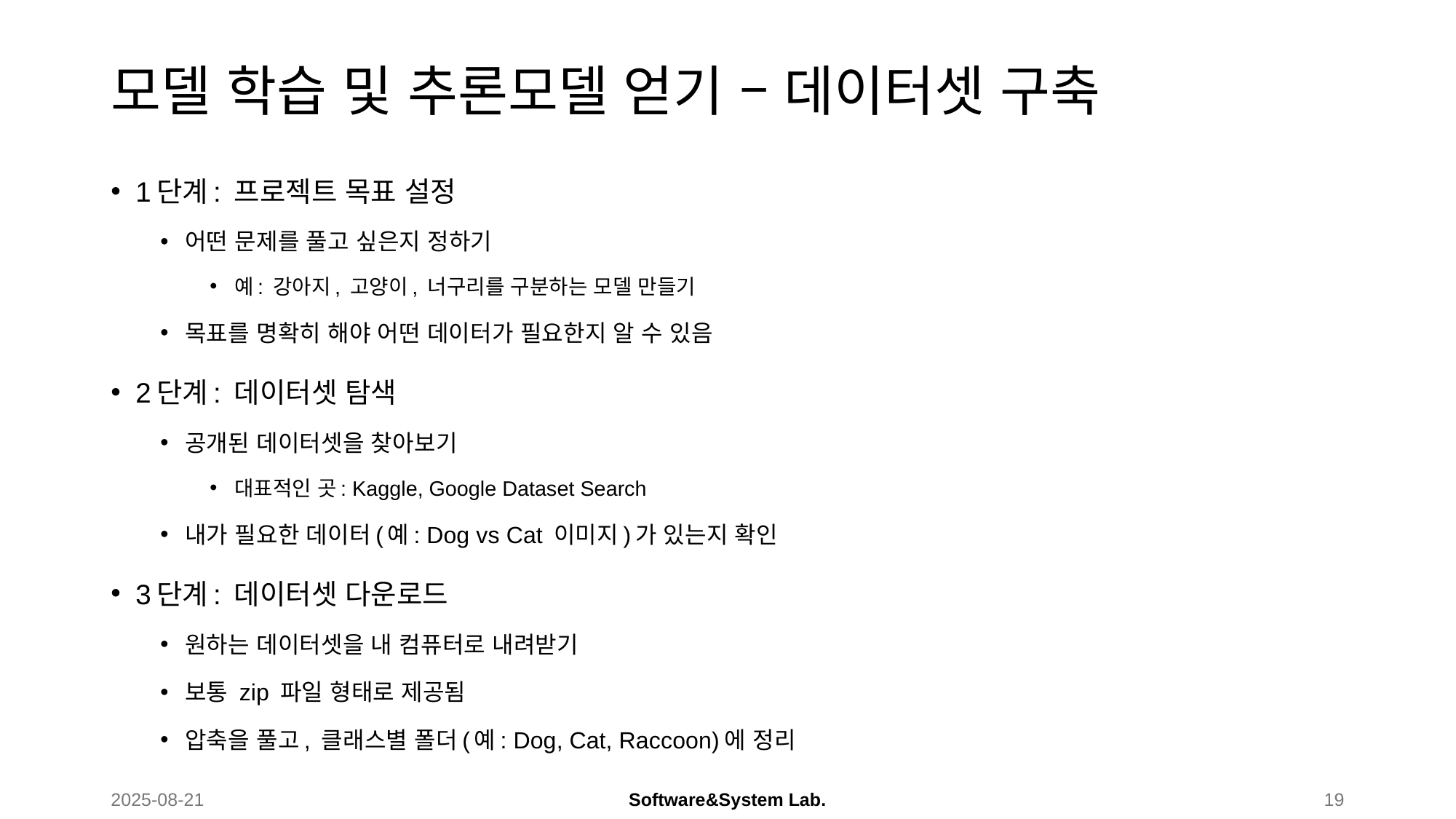

# 모델 학습 및 추론모델 얻기 – 데이터셋 구축
1단계: 프로젝트 목표 설정
어떤 문제를 풀고 싶은지 정하기
예: 강아지, 고양이, 너구리를 구분하는 모델 만들기
목표를 명확히 해야 어떤 데이터가 필요한지 알 수 있음
2단계: 데이터셋 탐색
공개된 데이터셋을 찾아보기
대표적인 곳: Kaggle, Google Dataset Search
내가 필요한 데이터(예: Dog vs Cat 이미지)가 있는지 확인
3단계: 데이터셋 다운로드
원하는 데이터셋을 내 컴퓨터로 내려받기
보통 zip 파일 형태로 제공됨
압축을 풀고, 클래스별 폴더(예: Dog, Cat, Raccoon)에 정리
2025-08-21
Software&System Lab.
19